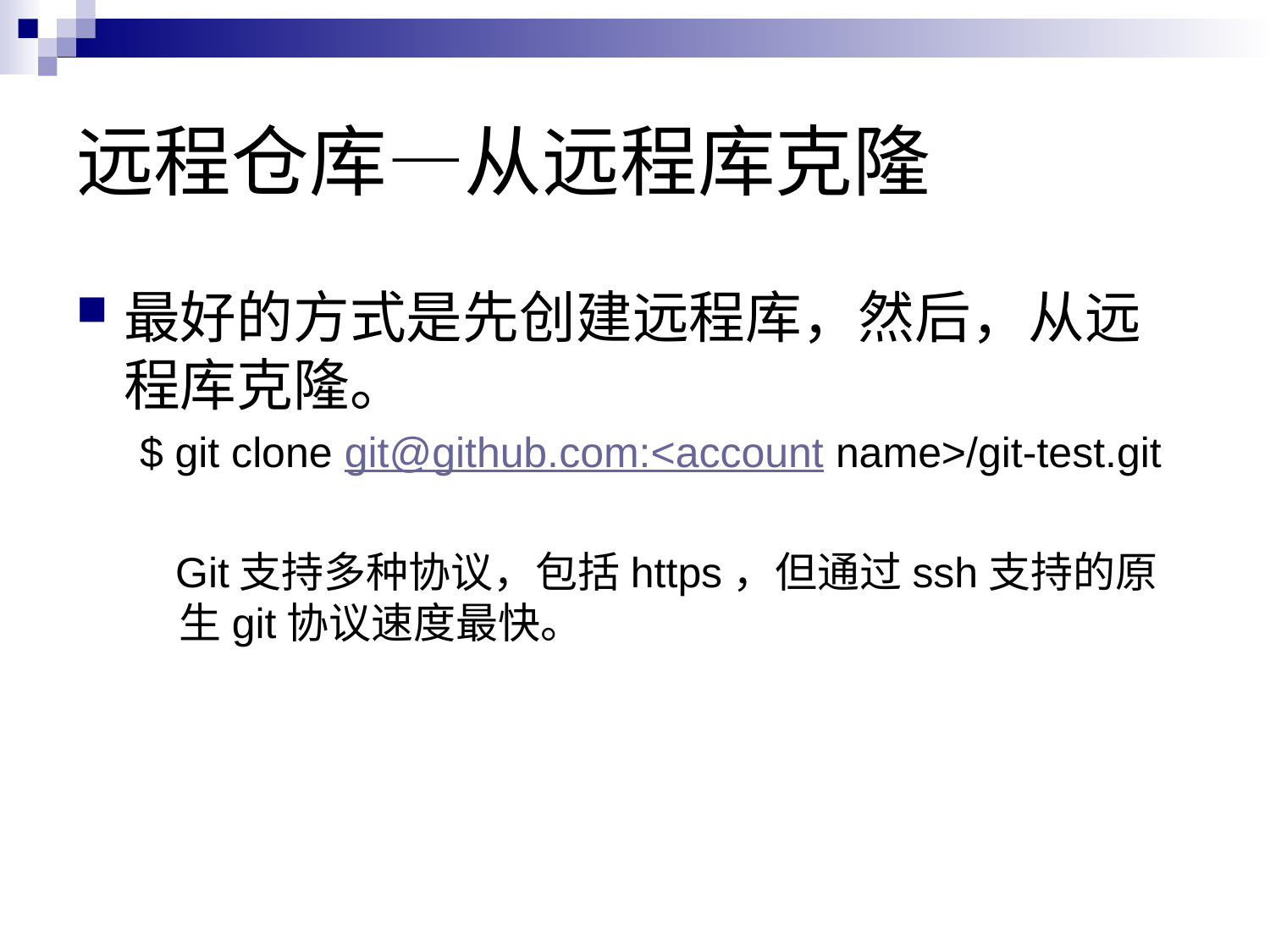

# 远程仓库—从远程库克隆
最好的方式是先创建远程库，然后，从远程库克隆。
$ git clone git@github.com:<account name>/git-test.git

   Git支持多种协议，包括https，但通过ssh支持的原生git协议速度最快。